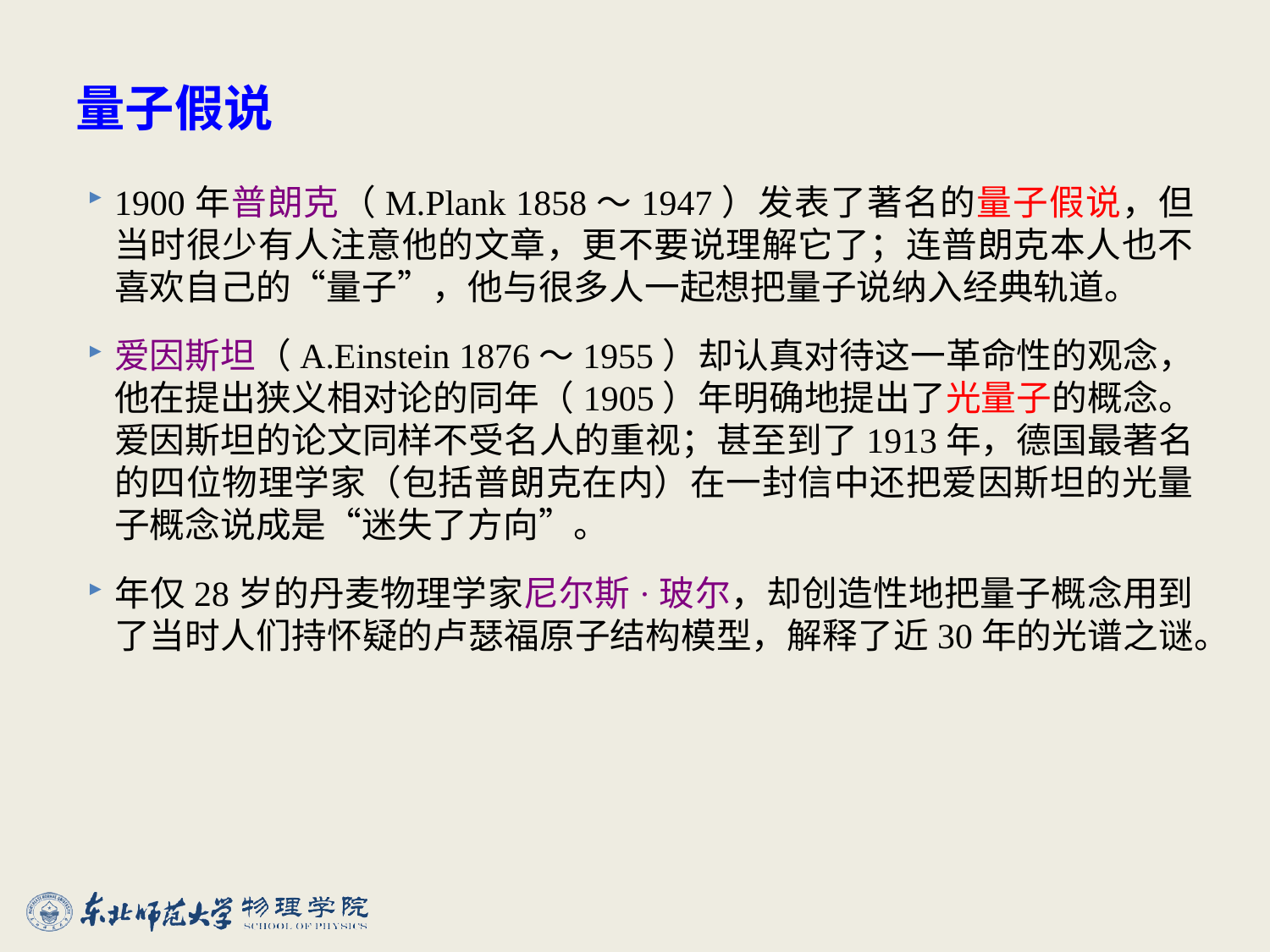

# 量子假说
1900年普朗克（M.Plank 1858～1947）发表了著名的量子假说，但当时很少有人注意他的文章，更不要说理解它了；连普朗克本人也不喜欢自己的“量子”，他与很多人一起想把量子说纳入经典轨道。
爱因斯坦（A.Einstein 1876～1955）却认真对待这一革命性的观念，他在提出狭义相对论的同年（1905）年明确地提出了光量子的概念。爱因斯坦的论文同样不受名人的重视；甚至到了1913年，德国最著名的四位物理学家（包括普朗克在内）在一封信中还把爱因斯坦的光量子概念说成是“迷失了方向”。
年仅28岁的丹麦物理学家尼尔斯·玻尔，却创造性地把量子概念用到了当时人们持怀疑的卢瑟福原子结构模型，解释了近30年的光谱之谜。